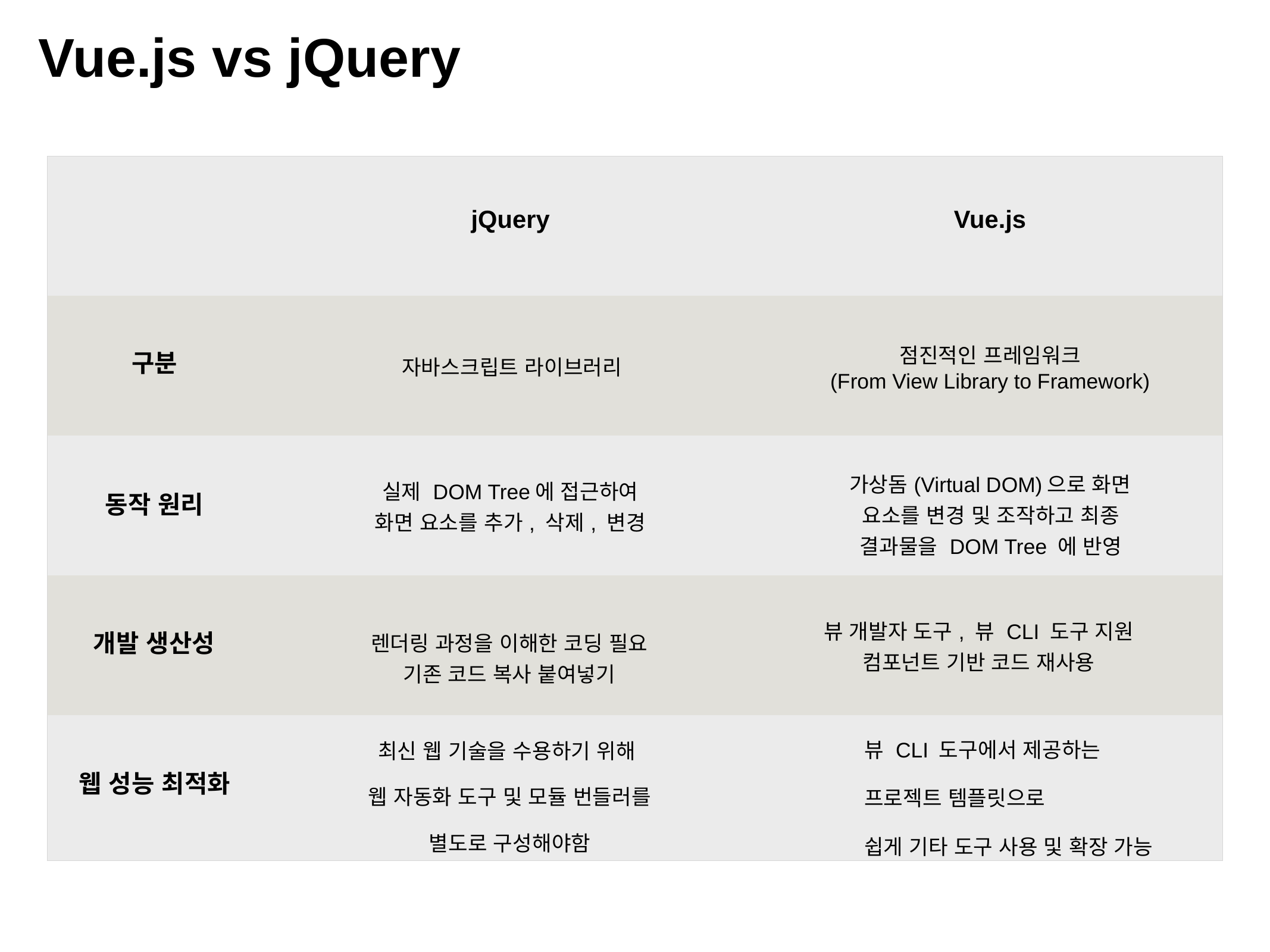

Vue.js vs jQuery
| jQuery |  | Vue.js |
| --- | --- | --- |
| 구분 | 자바스크립트 라이브러리 | 점진적인 프레임워크 (From View Library to Framework) |
| 동작 원리 | 실제 DOM Tree에 접근하여 화면 요소를 추가, 삭제, 변경 | 가상돔(Virtual DOM)으로 화면 요소를 변경 및 조작하고 최종 결과물을 DOM Tree 에 반영 |
| 개발 생산성 | 렌더링 과정을 이해한 코딩 필요 기존 코드 복사 붙여넣기 | 뷰 개발자 도구, 뷰 CLI 도구 지원 컴포넌트 기반 코드 재사용 |
| 웹 성능 최적화 | 최신 웹 기술을 수용하기 위해 웹 자동화 도구 및 모듈 번들러를 별도로 구성해야함 | 뷰 CLI 도구에서 제공하는 프로젝트 템플릿으로 쉽게 기타 도구 사용 및 확장 가능 |
²018.0².²0
%P JU! 7VF.KT 0QFO 4FNJOBS